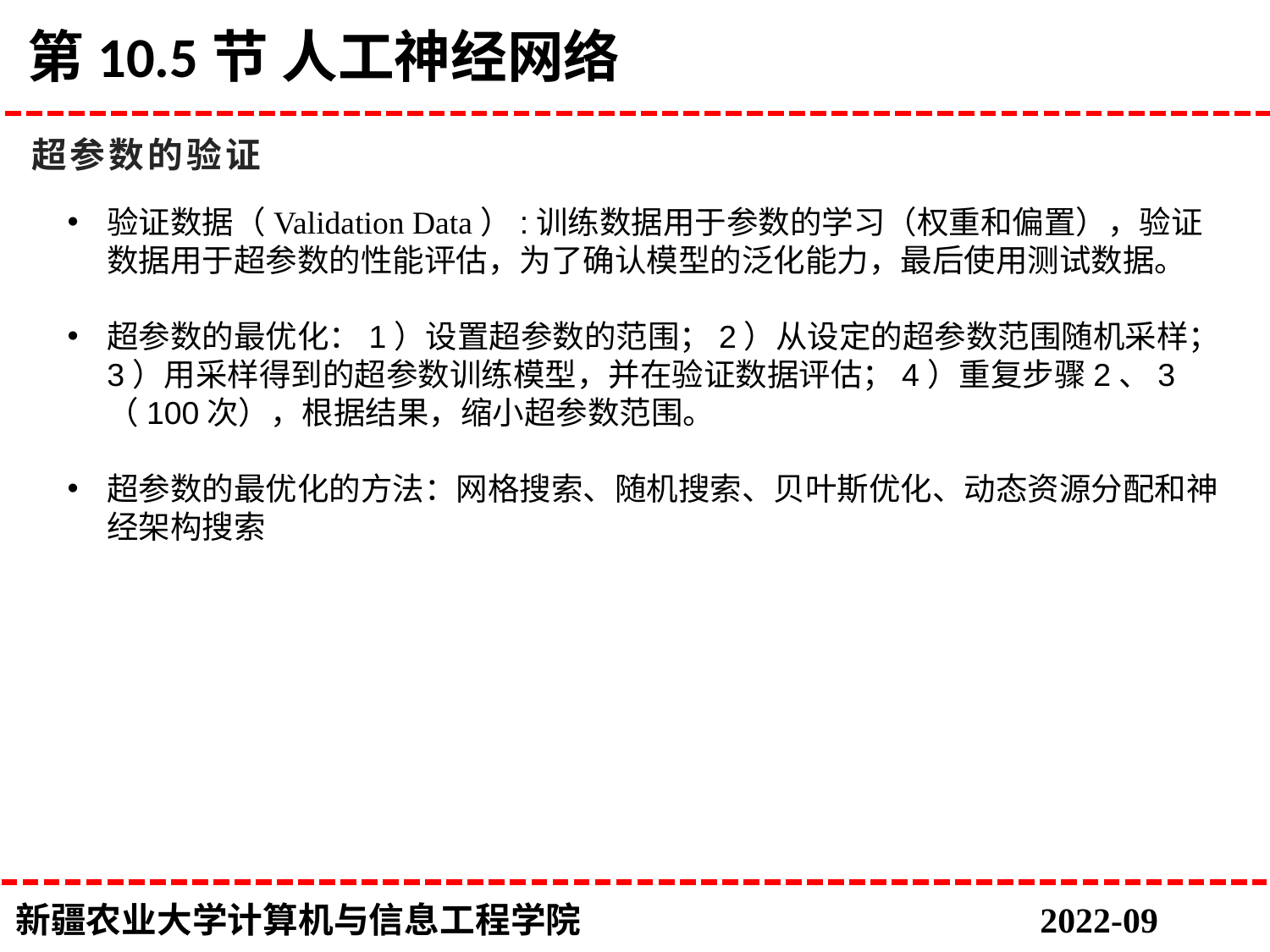

# 第10.5节 人工神经网络
超参数的验证
验证数据（Validation Data）:训练数据用于参数的学习（权重和偏置），验证数据用于超参数的性能评估，为了确认模型的泛化能力，最后使用测试数据。

超参数的最优化：1）设置超参数的范围；2）从设定的超参数范围随机采样；3）用采样得到的超参数训练模型，并在验证数据评估；4）重复步骤2、3（100次），根据结果，缩小超参数范围。

超参数的最优化的方法：网格搜索、随机搜索、贝叶斯优化、动态资源分配和神经架构搜索